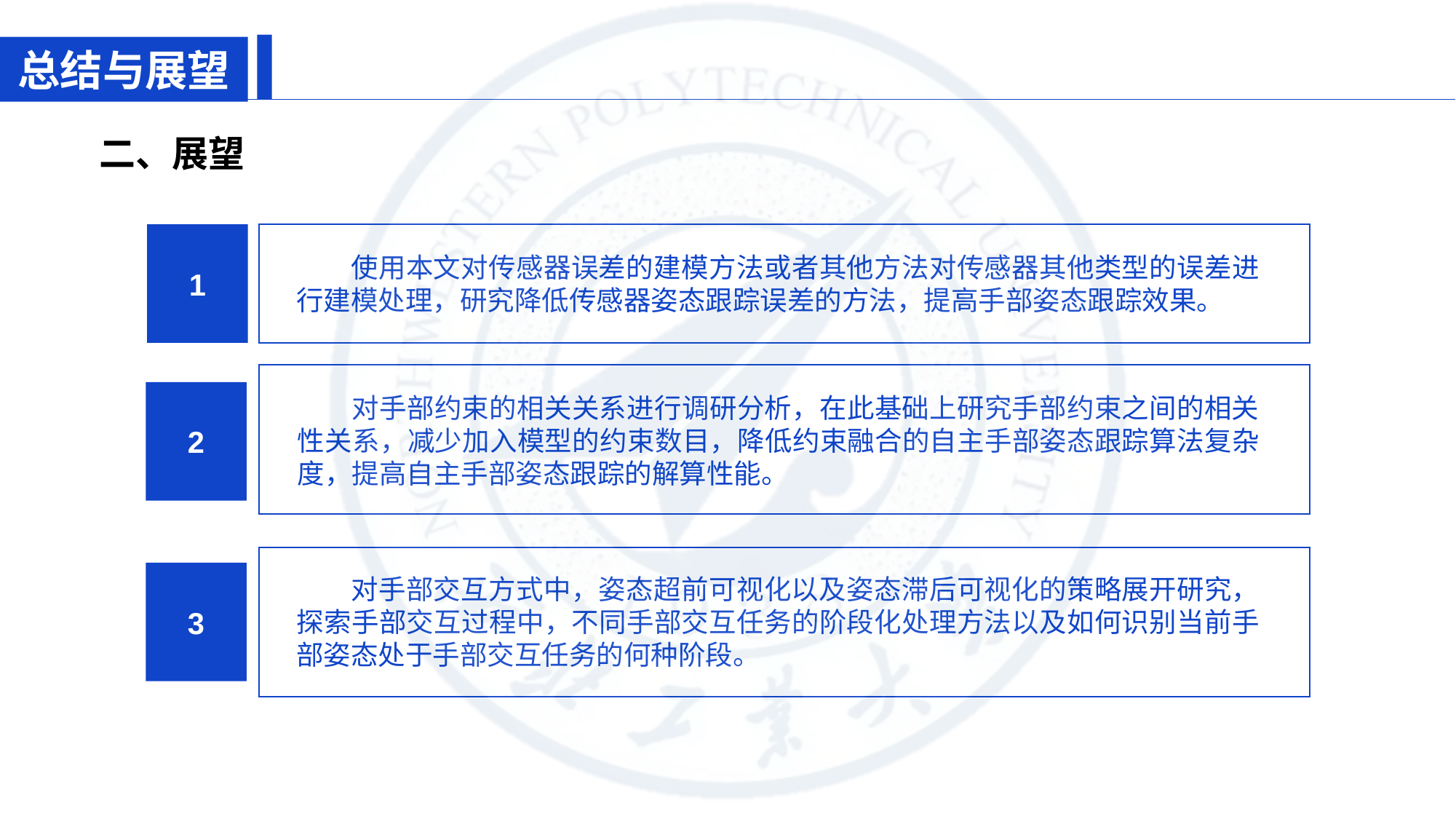

总结与展望
二、展望
1

使用本文对传感器误差的建模方法或者其他方法对传感器其他类型的误差进行建模处理，研究降低传感器姿态跟踪误差的方法，提高手部姿态跟踪效果。

2
对手部约束的相关关系进行调研分析，在此基础上研究手部约束之间的相关性关系，减少加入模型的约束数目，降低约束融合的自主手部姿态跟踪算法复杂度，提高自主手部姿态跟踪的解算性能。

3
对手部交互方式中，姿态超前可视化以及姿态滞后可视化的策略展开研究，探索手部交互过程中，不同手部交互任务的阶段化处理方法以及如何识别当前手部姿态处于手部交互任务的何种阶段。